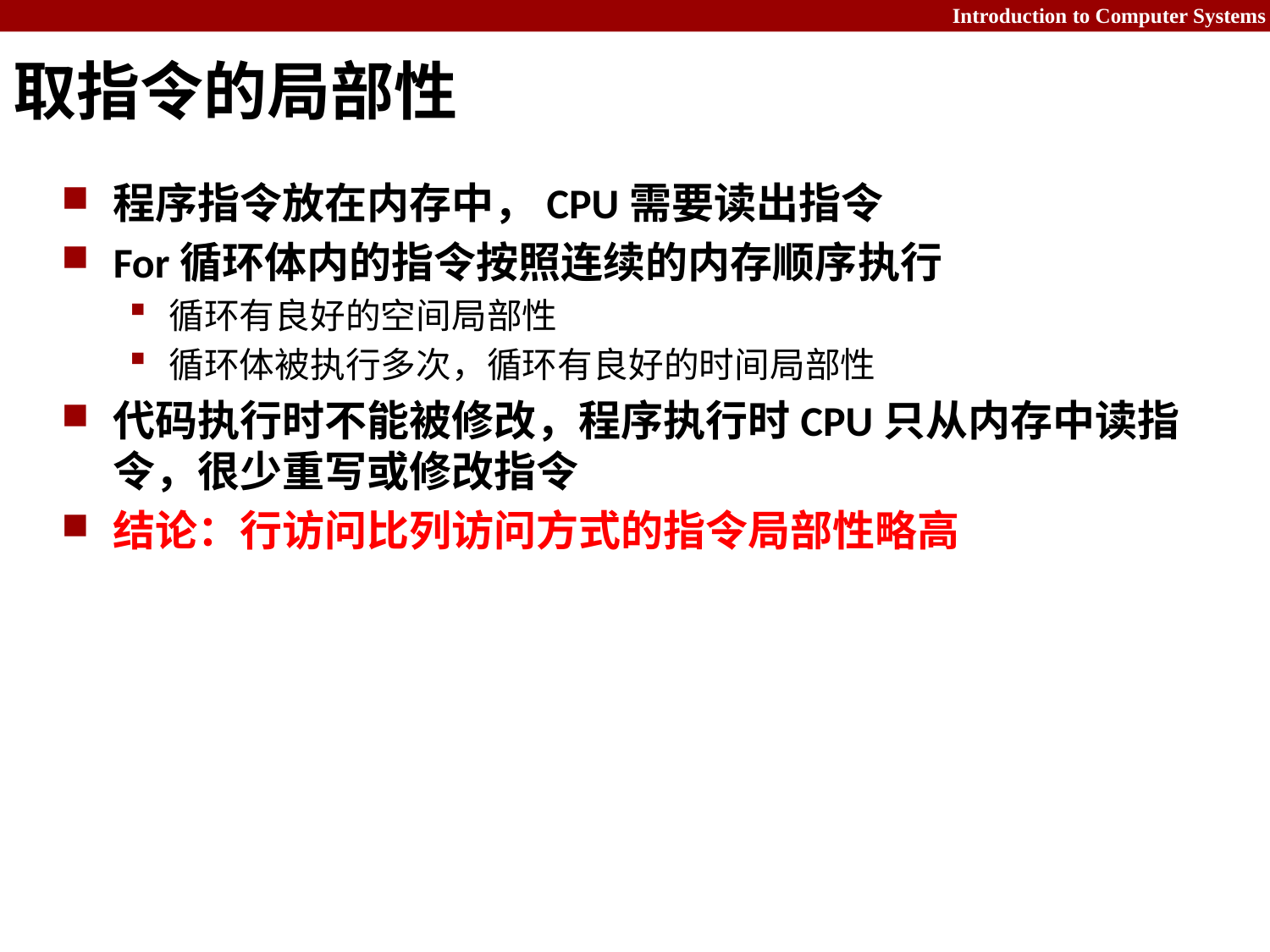

# 取指令的局部性
程序指令放在内存中，CPU需要读出指令
For循环体内的指令按照连续的内存顺序执行
循环有良好的空间局部性
循环体被执行多次，循环有良好的时间局部性
代码执行时不能被修改，程序执行时CPU只从内存中读指令，很少重写或修改指令
结论：行访问比列访问方式的指令局部性略高